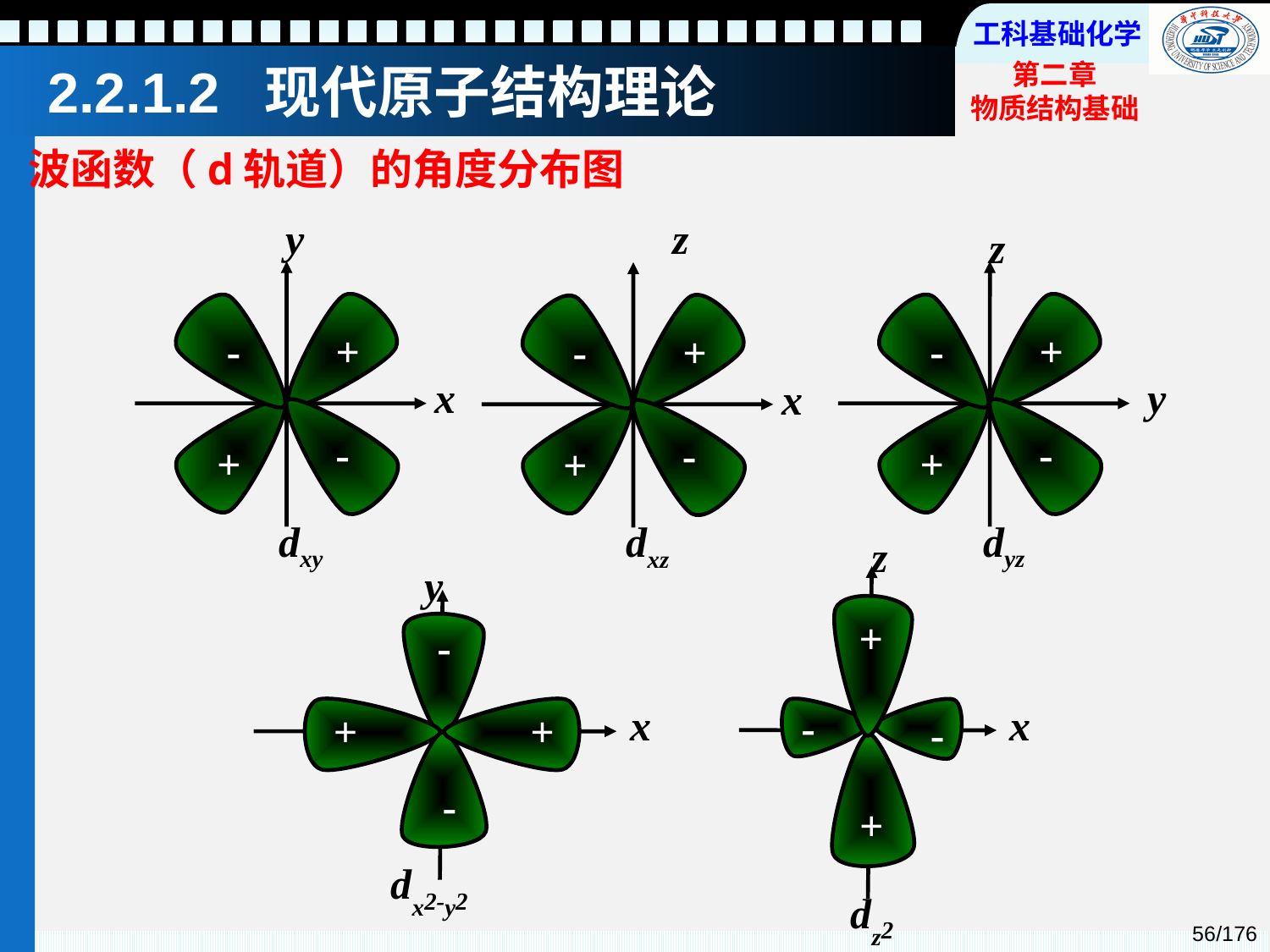

2.2.1.2  现代原子结构理论
波函数（d轨道）的角度分布图
y

-
+
x

-
+
dxy
z
z

-
+
y

-
+
dyz

-
+
x

-
+
dxz
z

+

x
-
-

+
dz2
y

-

x
+
+

-
dx2-y2